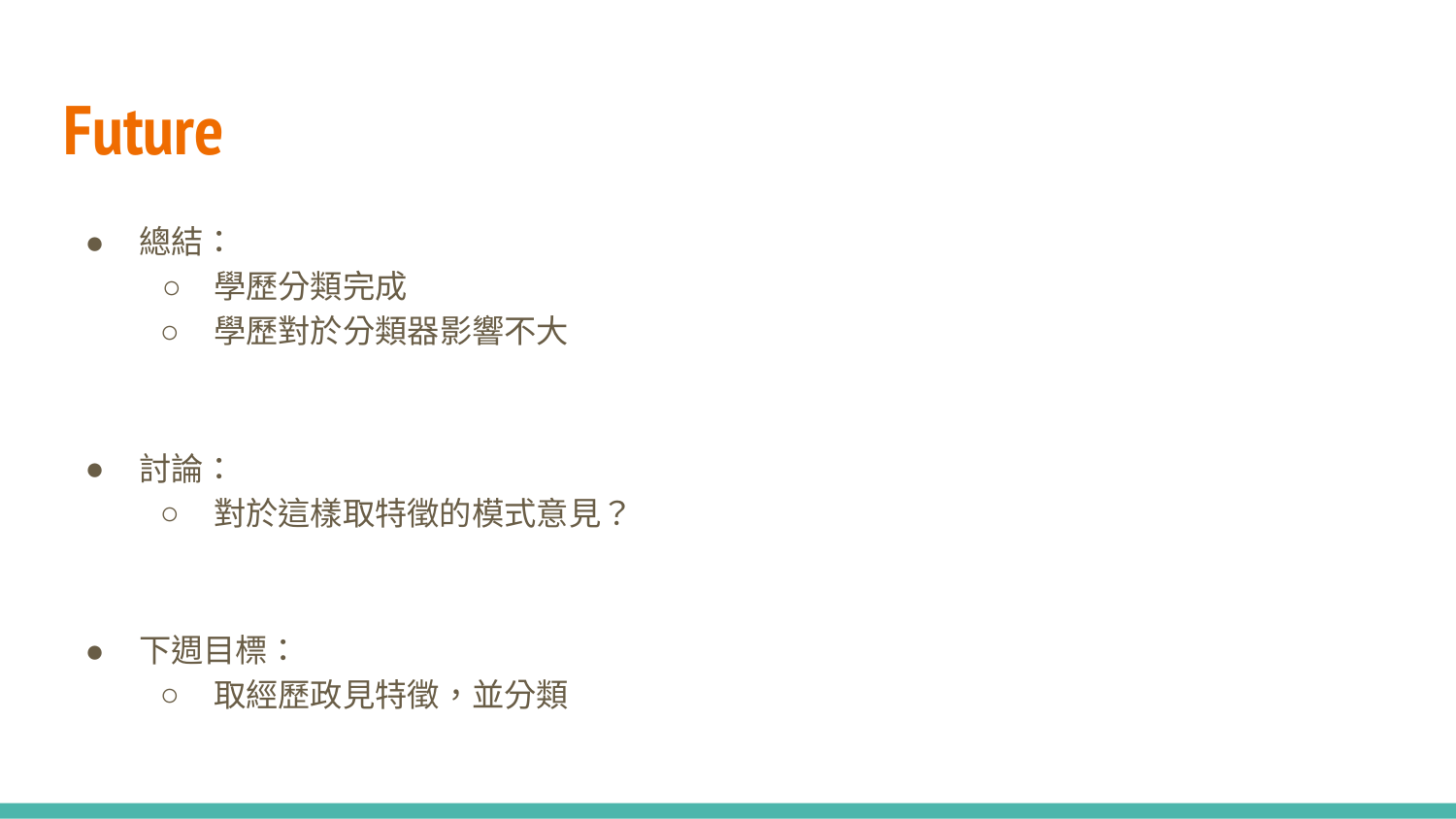

Future
總結：
學歷分類完成
學歷對於分類器影響不大

討論：
對於這樣取特徵的模式意見？

下週目標：
取經歷政見特徵，並分類